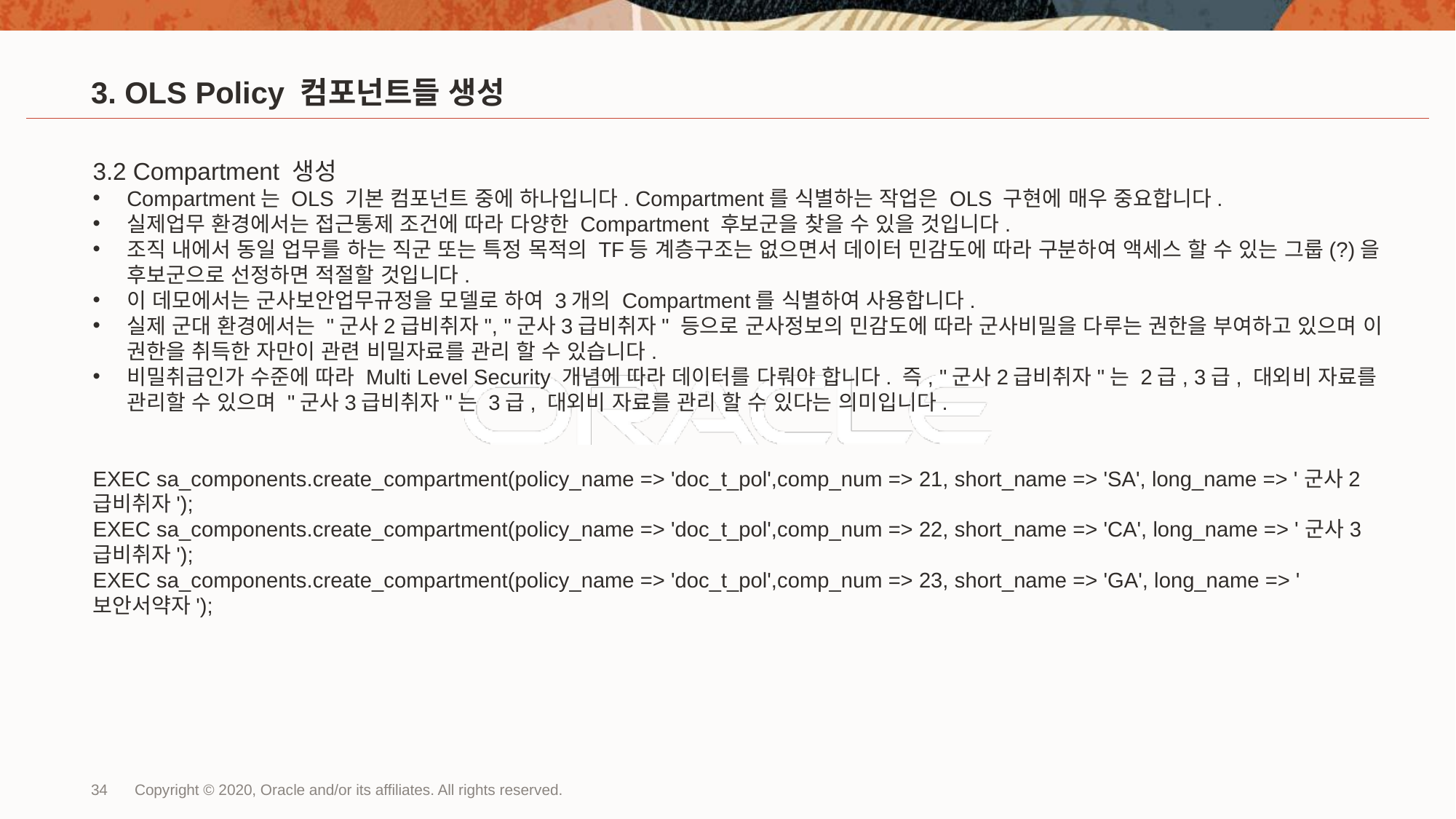

# 3. OLS Policy 컴포넌트들 생성
3.2 Compartment 생성
Compartment는 OLS 기본 컴포넌트 중에 하나입니다. Compartment를 식별하는 작업은 OLS 구현에 매우 중요합니다.
실제업무 환경에서는 접근통제 조건에 따라 다양한 Compartment 후보군을 찾을 수 있을 것입니다.
조직 내에서 동일 업무를 하는 직군 또는 특정 목적의 TF등 계층구조는 없으면서 데이터 민감도에 따라 구분하여 액세스 할 수 있는 그룹(?)을 후보군으로 선정하면 적절할 것입니다.
이 데모에서는 군사보안업무규정을 모델로 하여 3개의 Compartment를 식별하여 사용합니다.
실제 군대 환경에서는 "군사2급비취자", "군사3급비취자" 등으로 군사정보의 민감도에 따라 군사비밀을 다루는 권한을 부여하고 있으며 이 권한을 취득한 자만이 관련 비밀자료를 관리 할 수 있습니다.
비밀취급인가 수준에 따라 Multi Level Security 개념에 따라 데이터를 다뤄야 합니다. 즉, "군사2급비취자"는 2급, 3급, 대외비 자료를 관리할 수 있으며 "군사3급비취자"는 3급, 대외비 자료를 관리 할 수 있다는 의미입니다.

EXEC sa_components.create_compartment(policy_name => 'doc_t_pol',comp_num => 21, short_name => 'SA', long_name => '군사2급비취자');
EXEC sa_components.create_compartment(policy_name => 'doc_t_pol',comp_num => 22, short_name => 'CA', long_name => '군사3급비취자');
EXEC sa_components.create_compartment(policy_name => 'doc_t_pol',comp_num => 23, short_name => 'GA', long_name => '보안서약자');
34
Copyright © 2020, Oracle and/or its affiliates. All rights reserved.